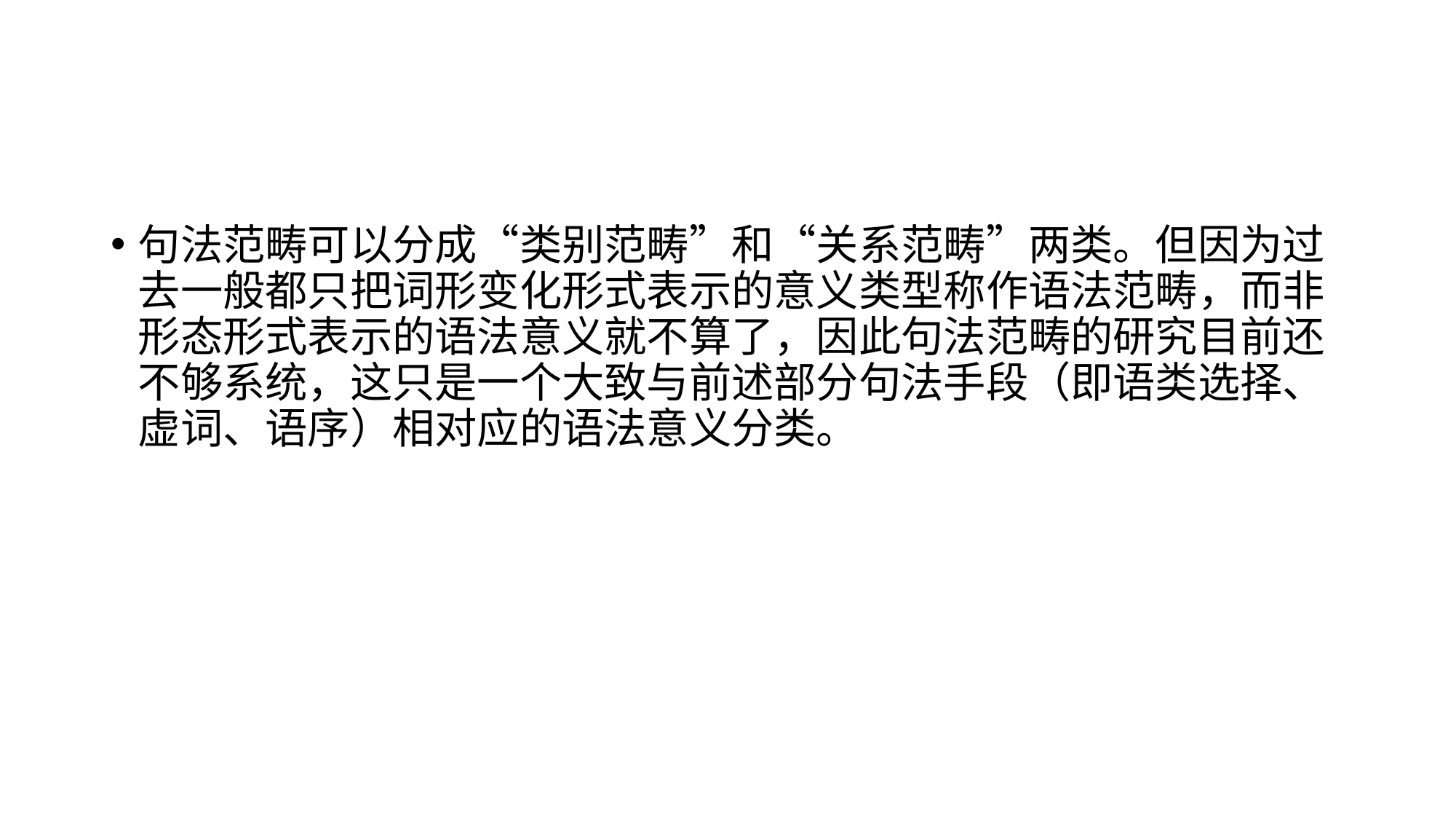

# 2. 句法范畴可分为类别范畴和关系范畴两类。
句法范畴可以分成“类别范畴”和“关系范畴”两类。但因为过去一般都只把词形变化形式表示的意义类型称作语法范畴，而非形态形式表示的语法意义就不算了，因此句法范畴的研究目前还不够系统，这只是一个大致与前述部分句法手段（即语类选择、虚词、语序）相对应的语法意义分类。